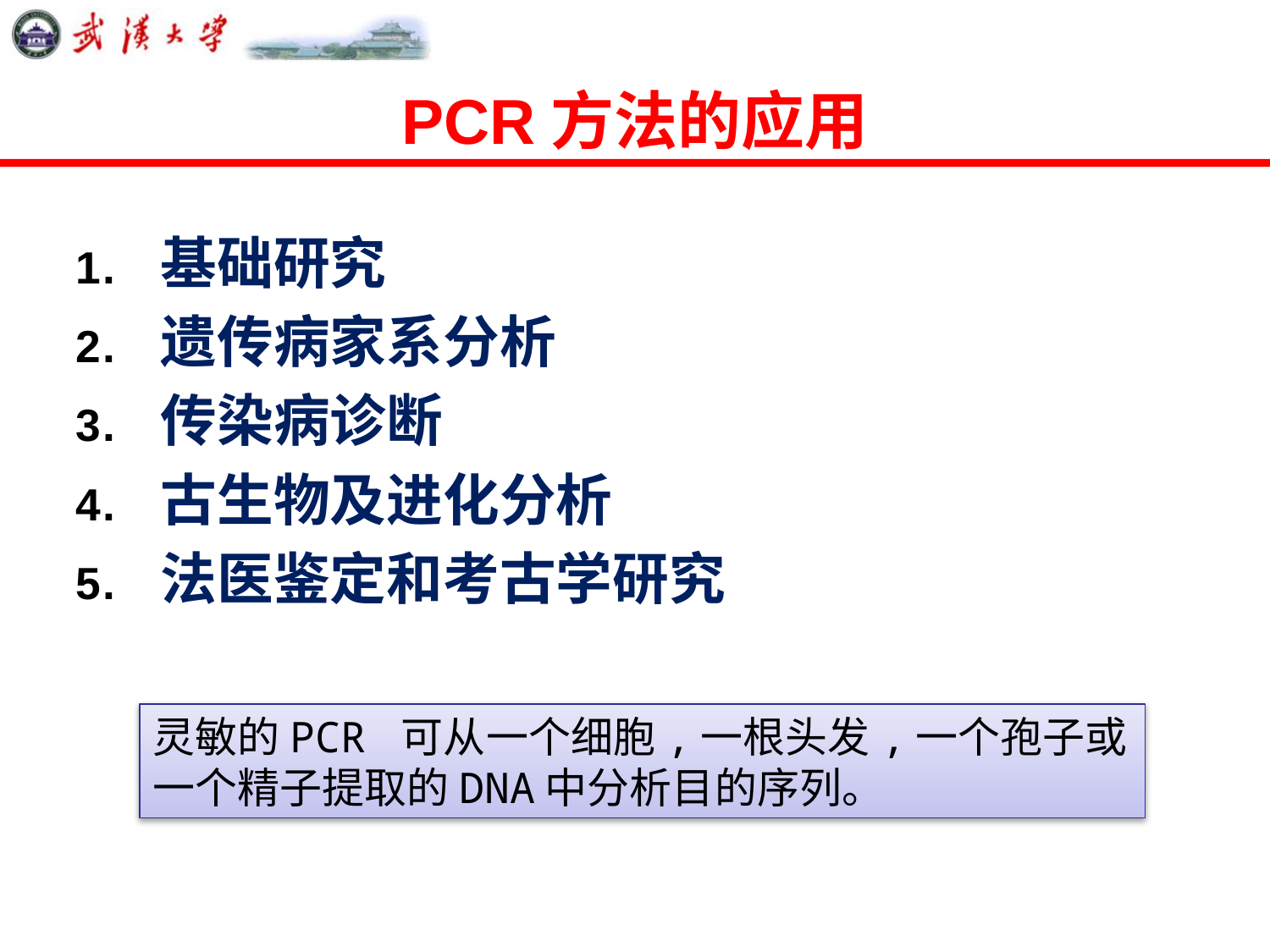

# PCR方法的应用
基础研究
遗传病家系分析
传染病诊断
古生物及进化分析
法医鉴定和考古学研究

灵敏的PCR 可从一个细胞,一根头发,一个孢子或一个精子提取的DNA中分析目的序列。